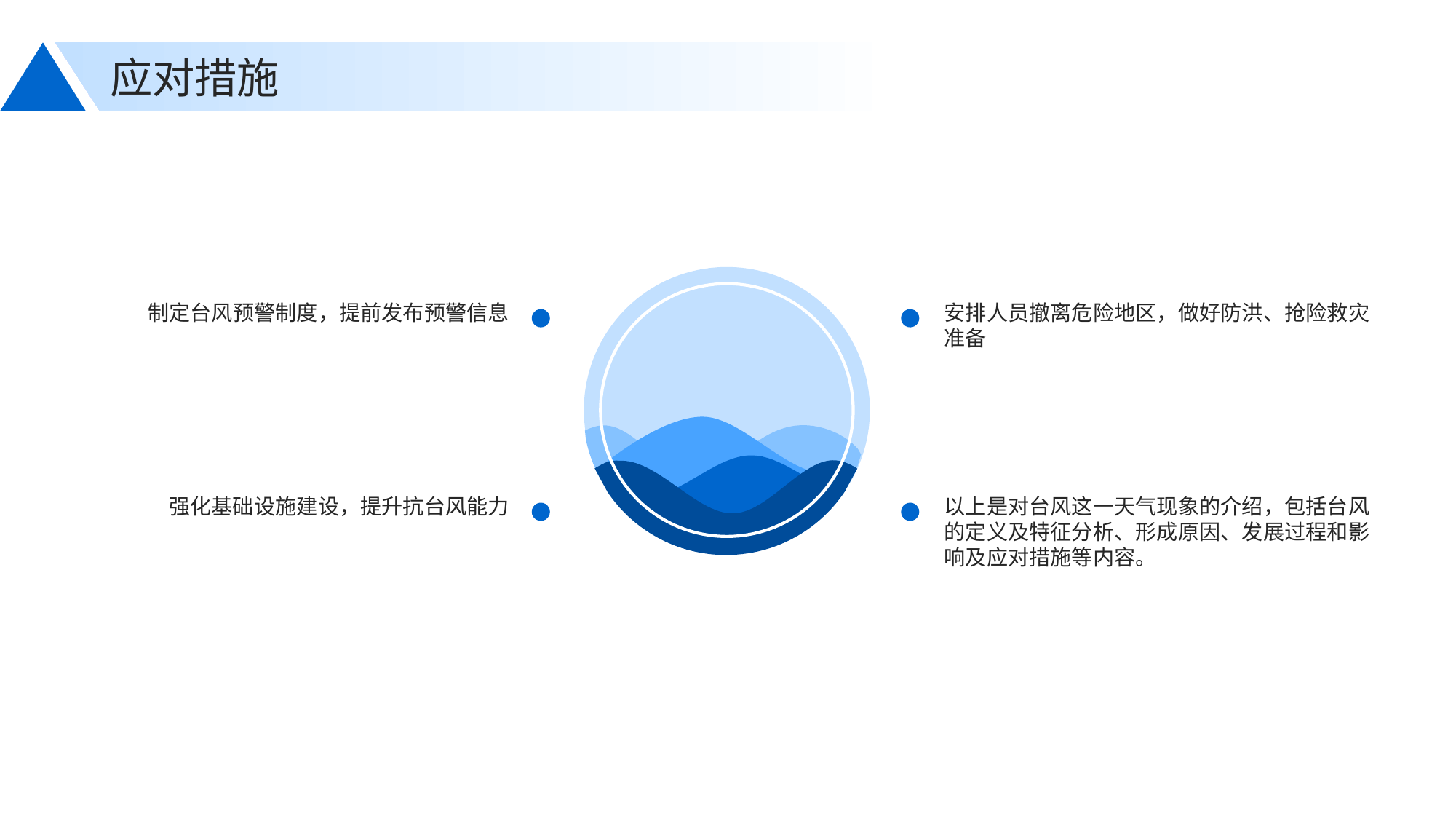

应对措施

制定台风预警制度，提前发布预警信息
安排人员撤离危险地区，做好防洪、抢险救灾准备

强化基础设施建设，提升抗台风能力
以上是对台风这一天气现象的介绍，包括台风的定义及特征分析、形成原因、发展过程和影响及应对措施等内容。